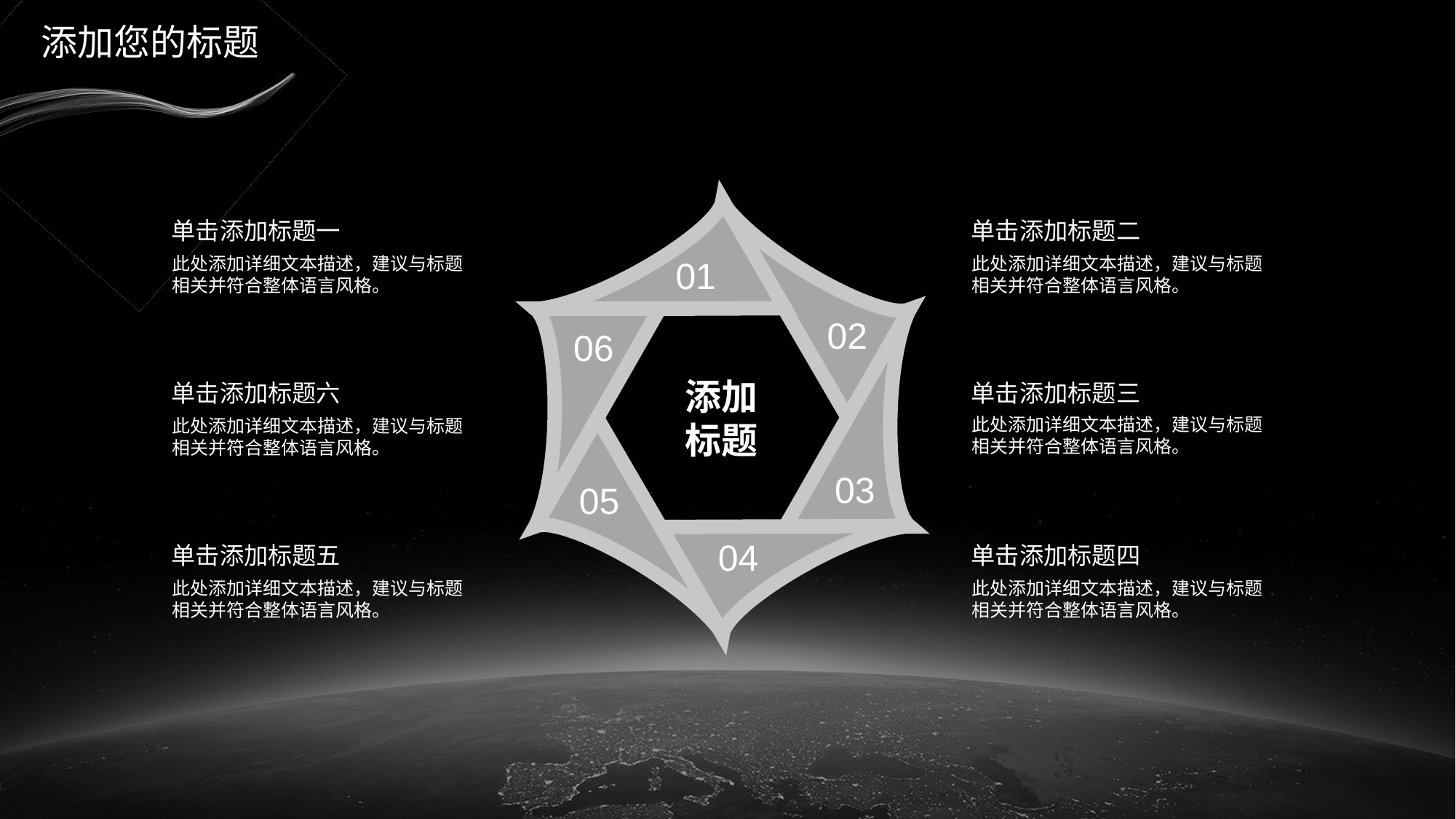

01
02
06
添加
标题
03
05
04
单击添加标题一
此处添加详细文本描述，建议与标题相关并符合整体语言风格。
单击添加标题二
此处添加详细文本描述，建议与标题相关并符合整体语言风格。
单击添加标题三
此处添加详细文本描述，建议与标题相关并符合整体语言风格。
单击添加标题六
此处添加详细文本描述，建议与标题相关并符合整体语言风格。
单击添加标题五
此处添加详细文本描述，建议与标题相关并符合整体语言风格。
单击添加标题四
此处添加详细文本描述，建议与标题相关并符合整体语言风格。